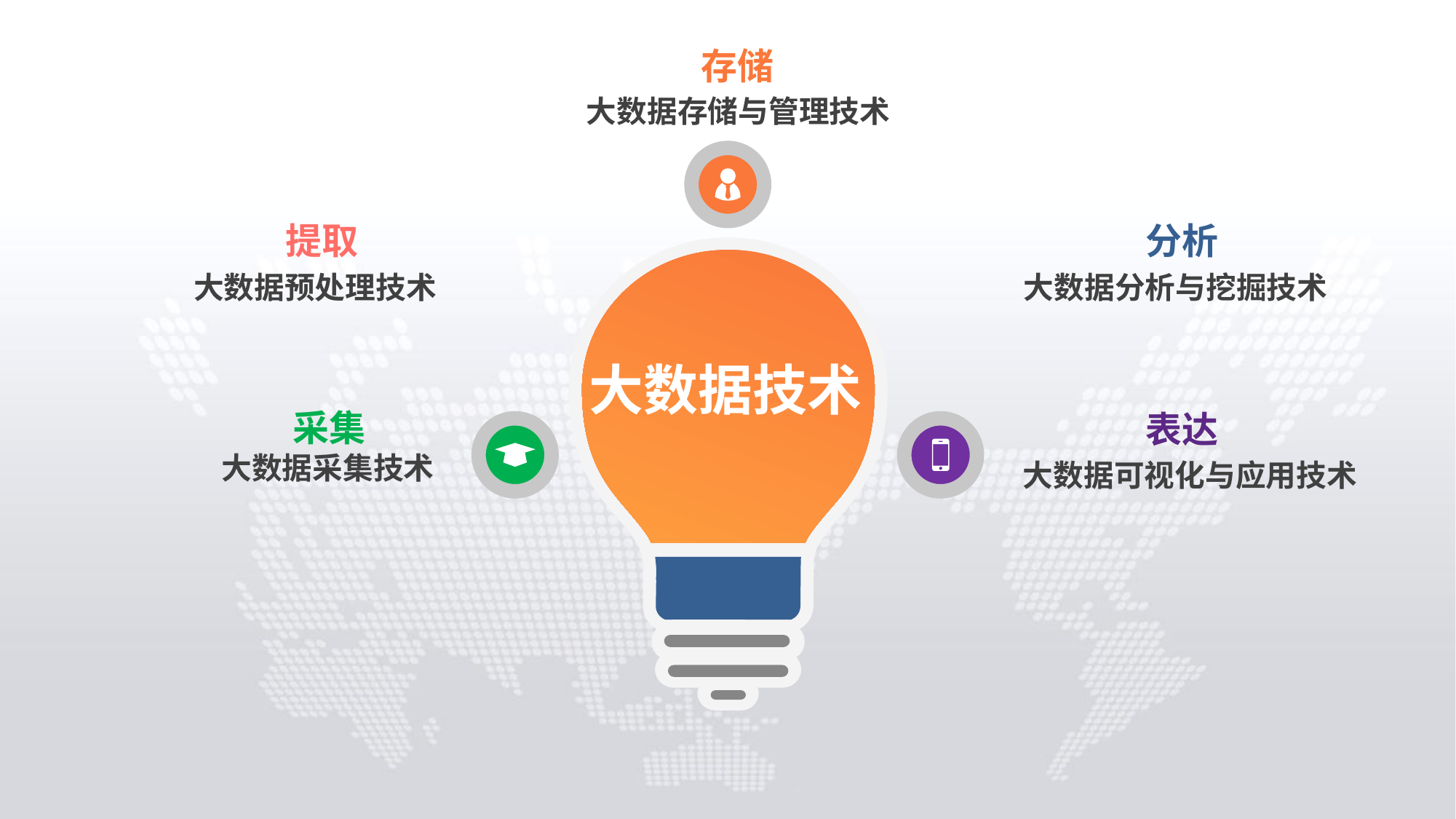

存储
大数据存储与管理技术

提取
分析

大数据预处理技术
大数据分析与挖掘技术

大数据技术
采集
表达

大数据采集技术
大数据可视化与应用技术